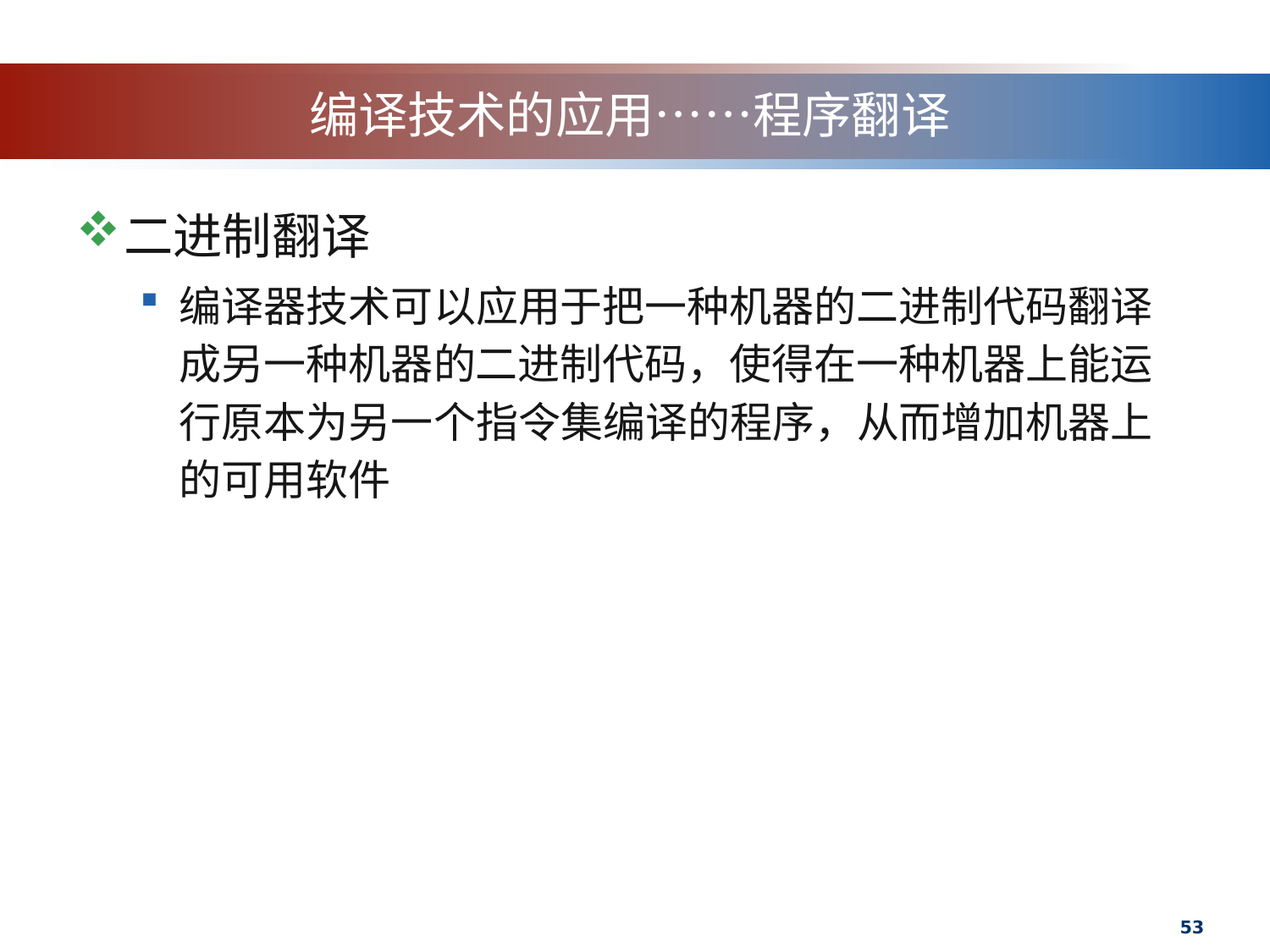

# 编译技术的应用……程序翻译
二进制翻译
编译器技术可以应用于把一种机器的二进制代码翻译成另一种机器的二进制代码，使得在一种机器上能运行原本为另一个指令集编译的程序，从而增加机器上的可用软件
53